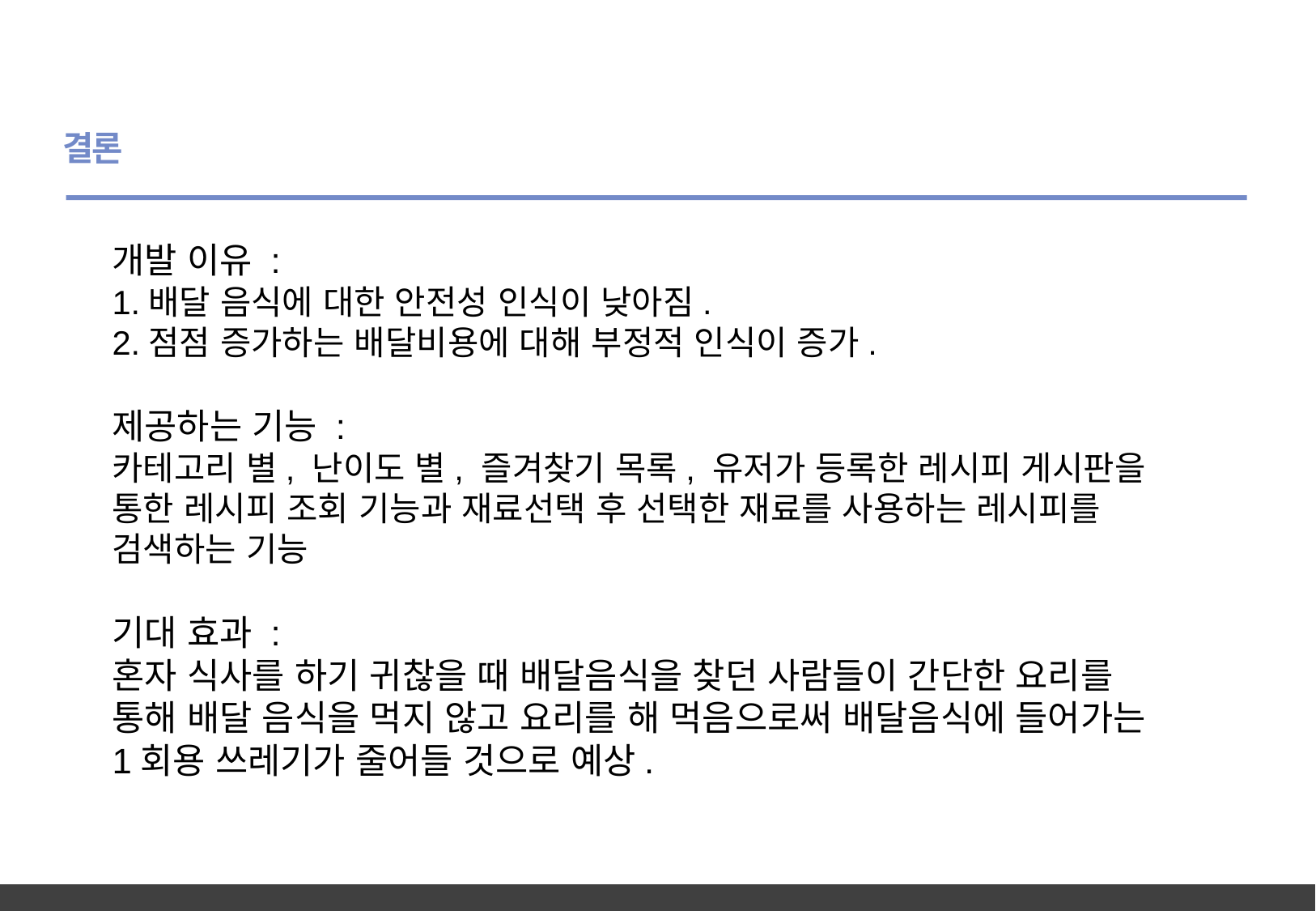

결론

개발 이유 :
1.배달 음식에 대한 안전성 인식이 낮아짐.
2.점점 증가하는 배달비용에 대해 부정적 인식이 증가.

제공하는 기능 :
카테고리 별, 난이도 별, 즐겨찾기 목록, 유저가 등록한 레시피 게시판을
통한 레시피 조회 기능과 재료선택 후 선택한 재료를 사용하는 레시피를
검색하는 기능

기대 효과 :
혼자 식사를 하기 귀찮을 때 배달음식을 찾던 사람들이 간단한 요리를
통해 배달 음식을 먹지 않고 요리를 해 먹음으로써 배달음식에 들어가는
1회용 쓰레기가 줄어들 것으로 예상.